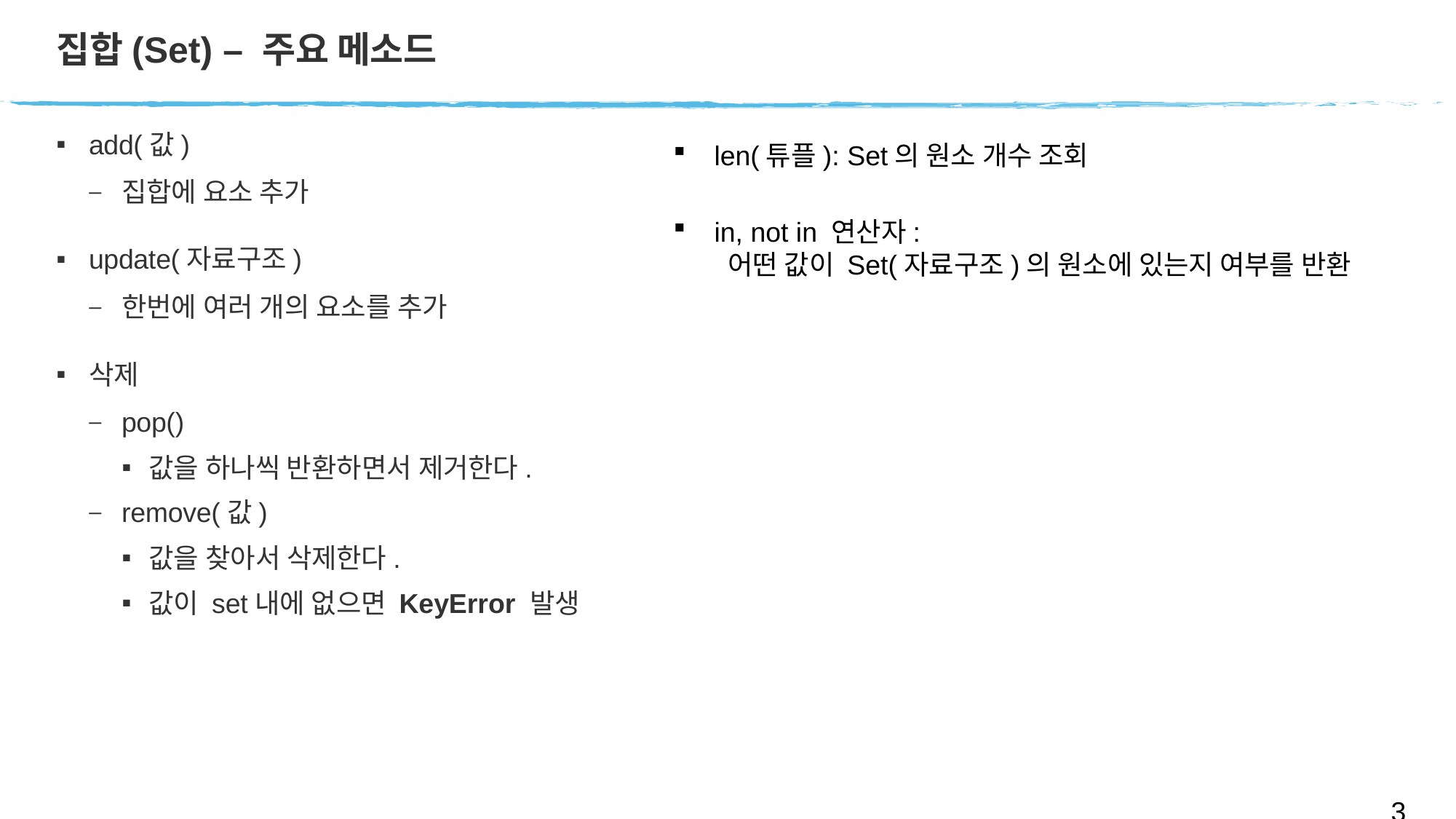

# 집합(Set) – 주요 메소드
add(값)
집합에 요소 추가
update(자료구조)
한번에 여러 개의 요소를 추가
삭제
pop()
값을 하나씩 반환하면서 제거한다.
remove(값)
값을 찾아서 삭제한다.
값이 set내에 없으면 KeyError 발생

len(튜플): Set의 원소 개수 조회
in, not in 연산자:
어떤 값이 Set(자료구조)의 원소에 있는지 여부를 반환
37